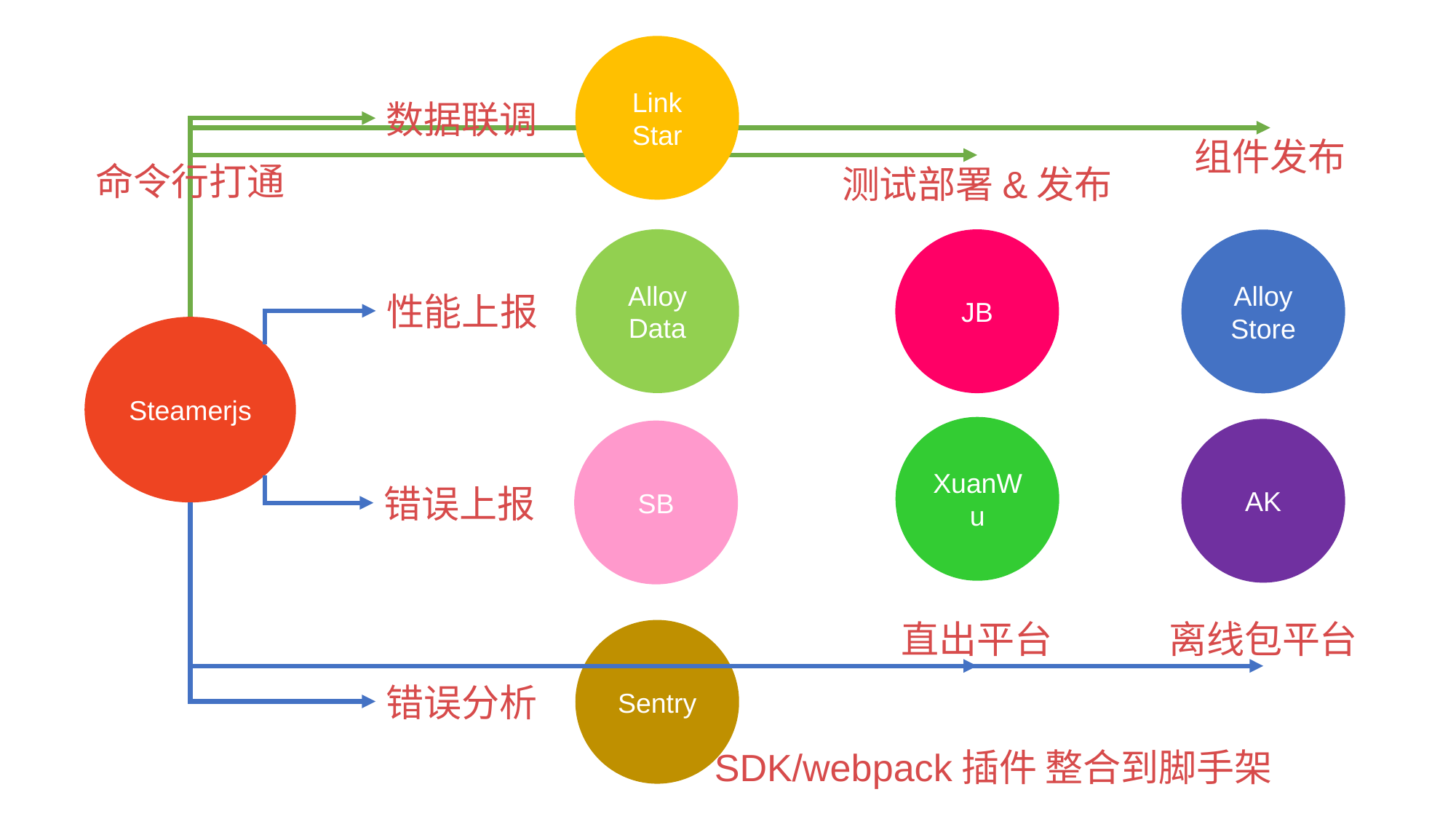

Link
Star
数据联调
组件发布
命令行打通
测试部署&发布
Alloy
Data
JB
Alloy
Store
性能上报
Steamerjs
XuanWu
AK
SB
错误上报
直出平台
离线包平台
Sentry
错误分析
SDK/webpack插件 整合到脚手架